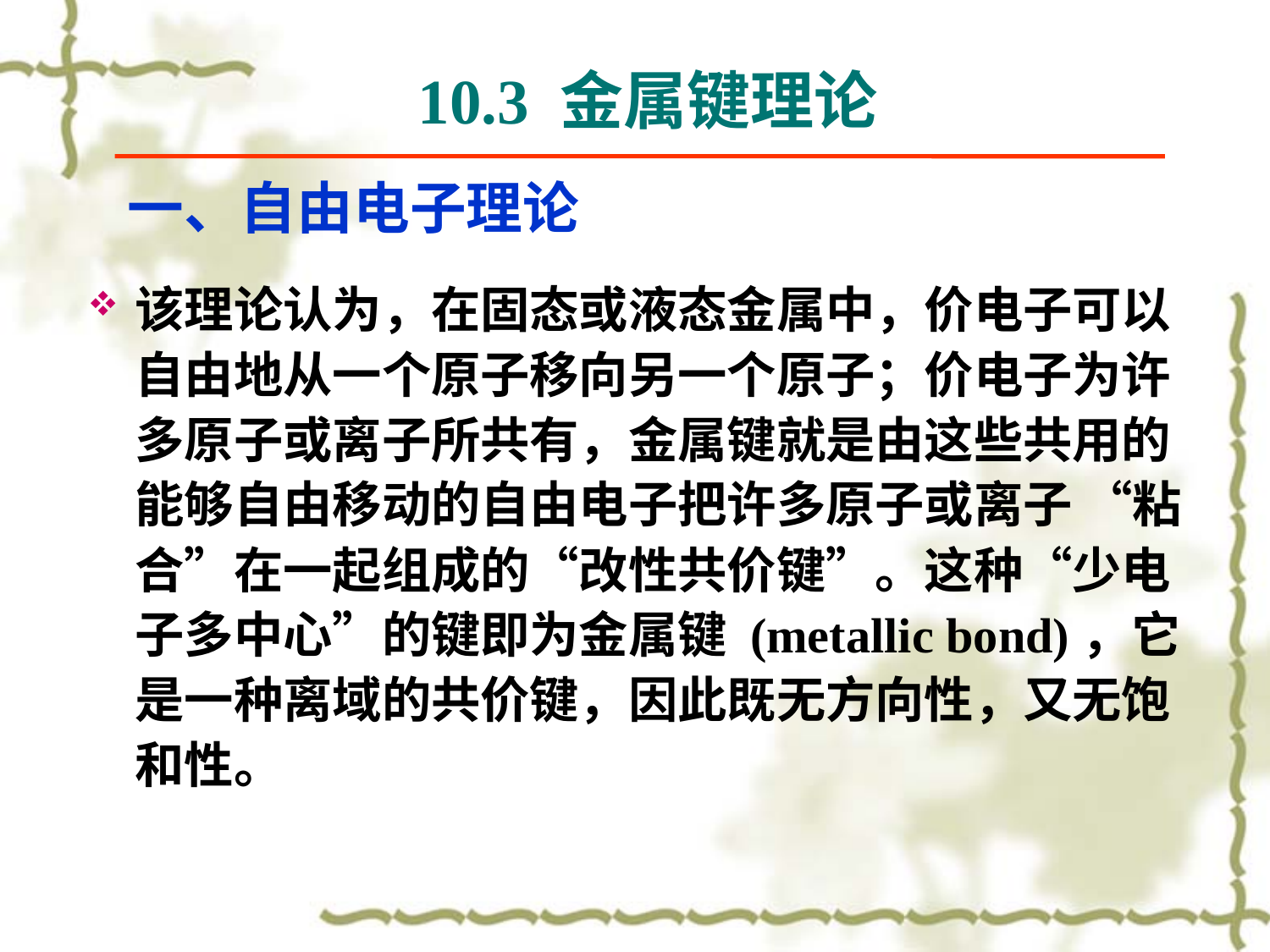

# 10.3 金属键理论

一、自由电子理论
该理论认为，在固态或液态金属中，价电子可以自由地从一个原子移向另一个原子；价电子为许多原子或离子所共有，金属键就是由这些共用的能够自由移动的自由电子把许多原子或离子 “粘合”在一起组成的“改性共价键”。这种“少电子多中心”的键即为金属键 (metallic bond)，它是一种离域的共价键，因此既无方向性，又无饱和性。